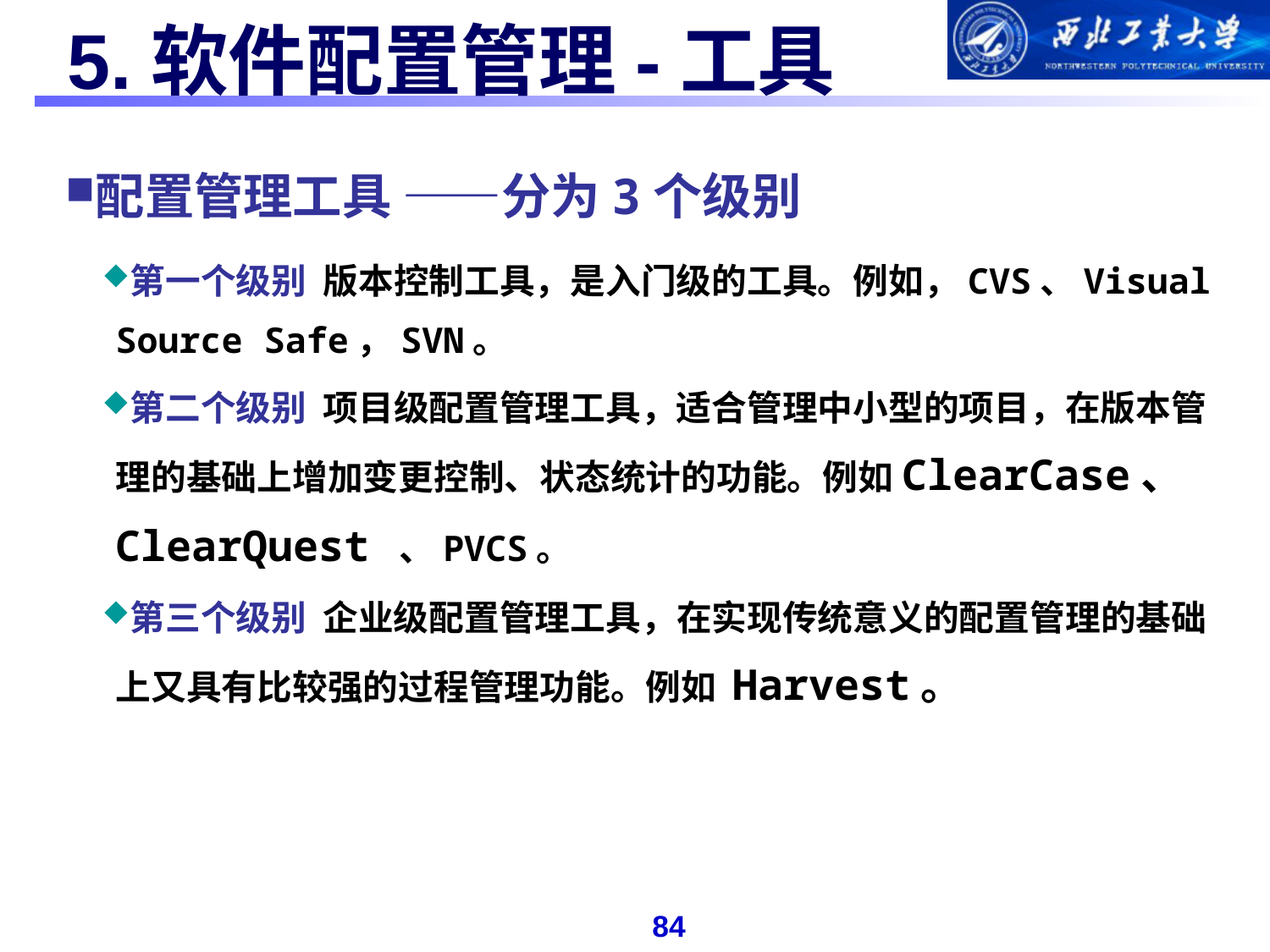

#
5.软件配置管理-工具
配置管理工具 ——分为3个级别
第一个级别  版本控制工具，是入门级的工具。例如，CVS、Visual Source Safe，SVN。
第二个级别  项目级配置管理工具，适合管理中小型的项目，在版本管理的基础上增加变更控制、状态统计的功能。例如ClearCase、ClearQuest 、PVCS。
第三个级别  企业级配置管理工具，在实现传统意义的配置管理的基础上又具有比较强的过程管理功能。例如 Harvest。